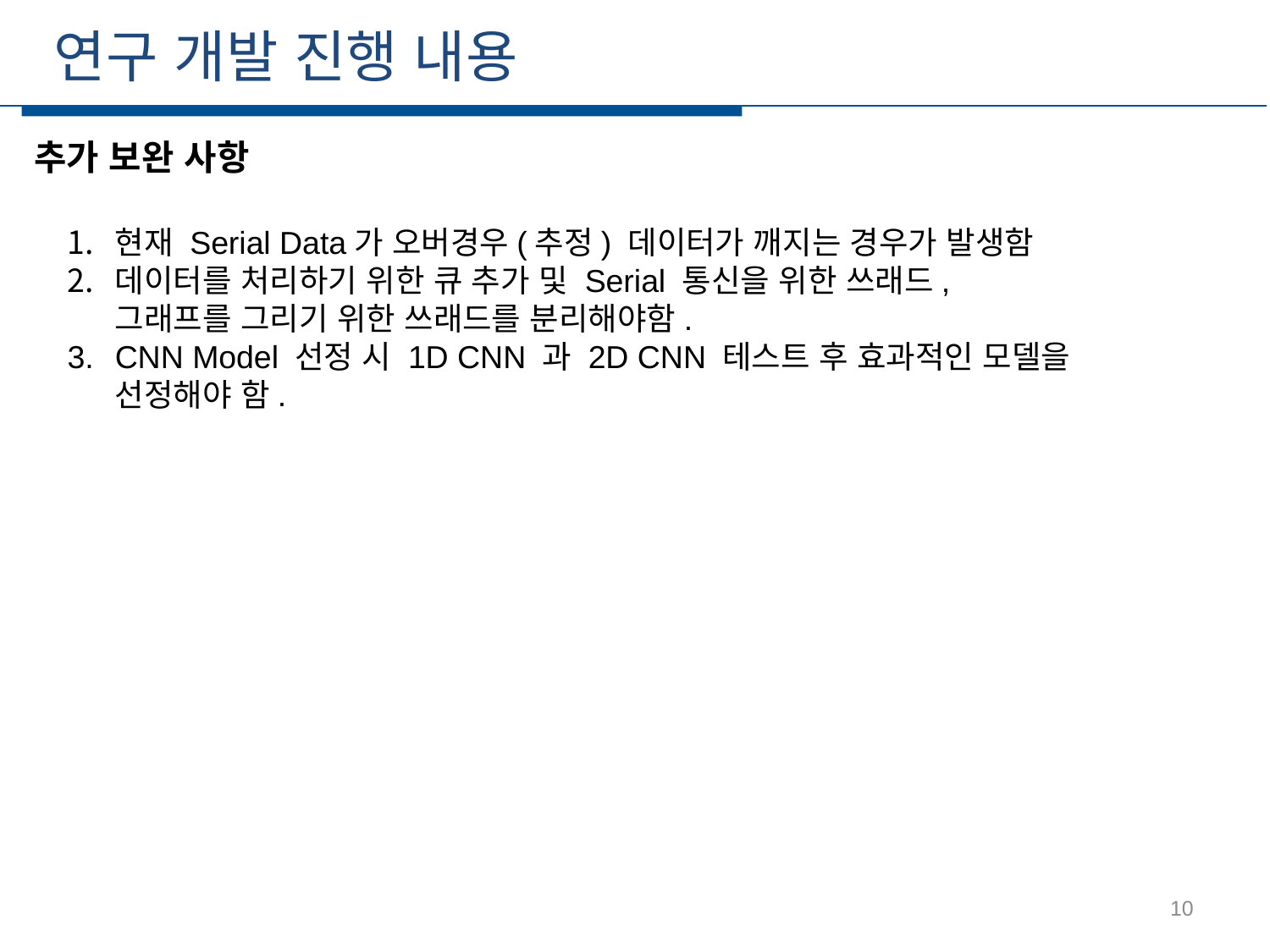

연구 개발 진행 내용

추가 보완 사항

현재 Serial Data가 오버경우(추정) 데이터가 깨지는 경우가 발생함
데이터를 처리하기 위한 큐 추가 및 Serial 통신을 위한 쓰래드, 그래프를 그리기 위한 쓰래드를 분리해야함.
CNN Model 선정 시 1D CNN 과 2D CNN 테스트 후 효과적인 모델을 선정해야 함.
10